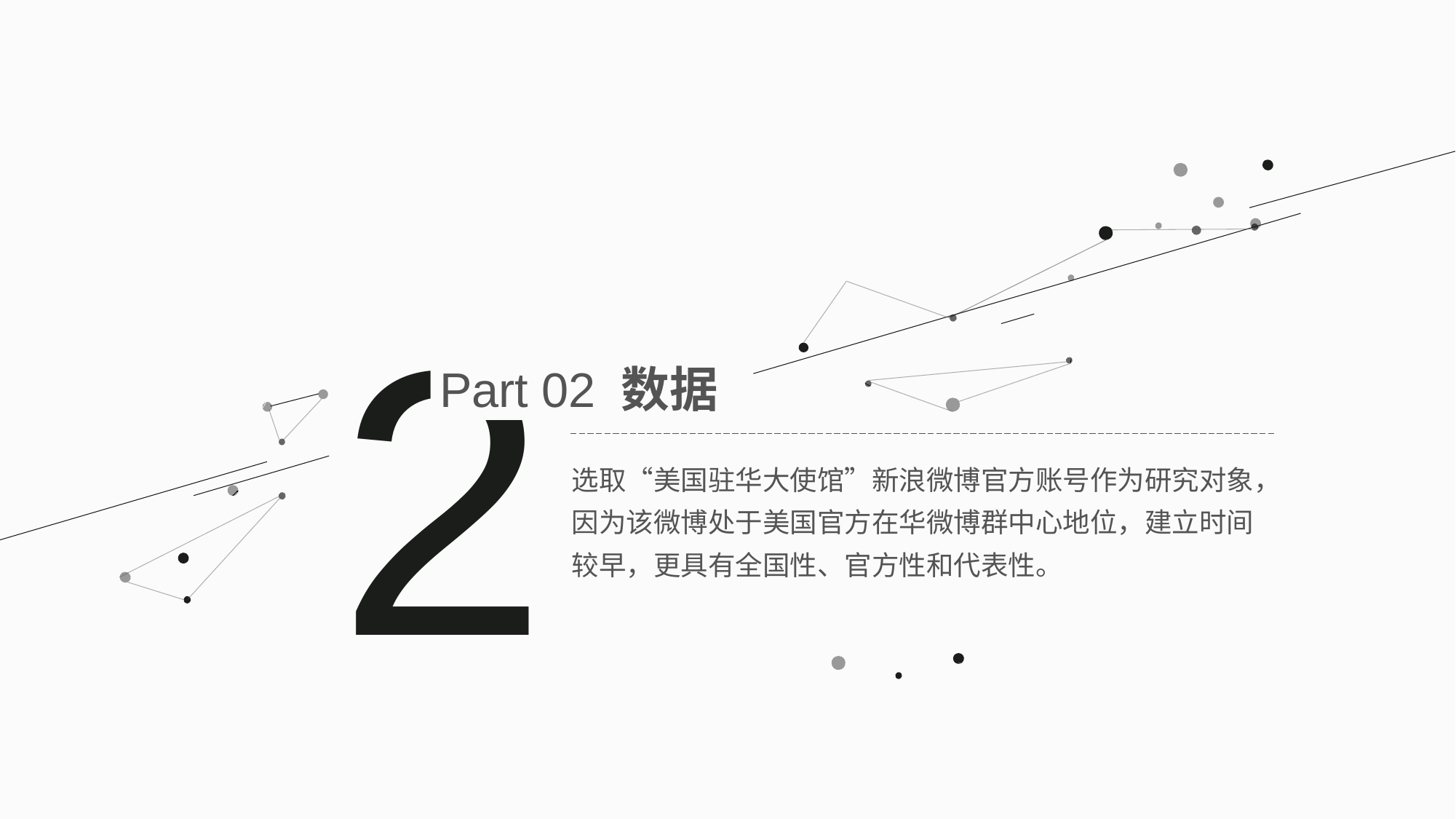

2

Part 02 数据

选取“美国驻华大使馆”新浪微博官方账号作为研究对象，因为该微博处于美国官方在华微博群中心地位，建立时间较早，更具有全国性、官方性和代表性。